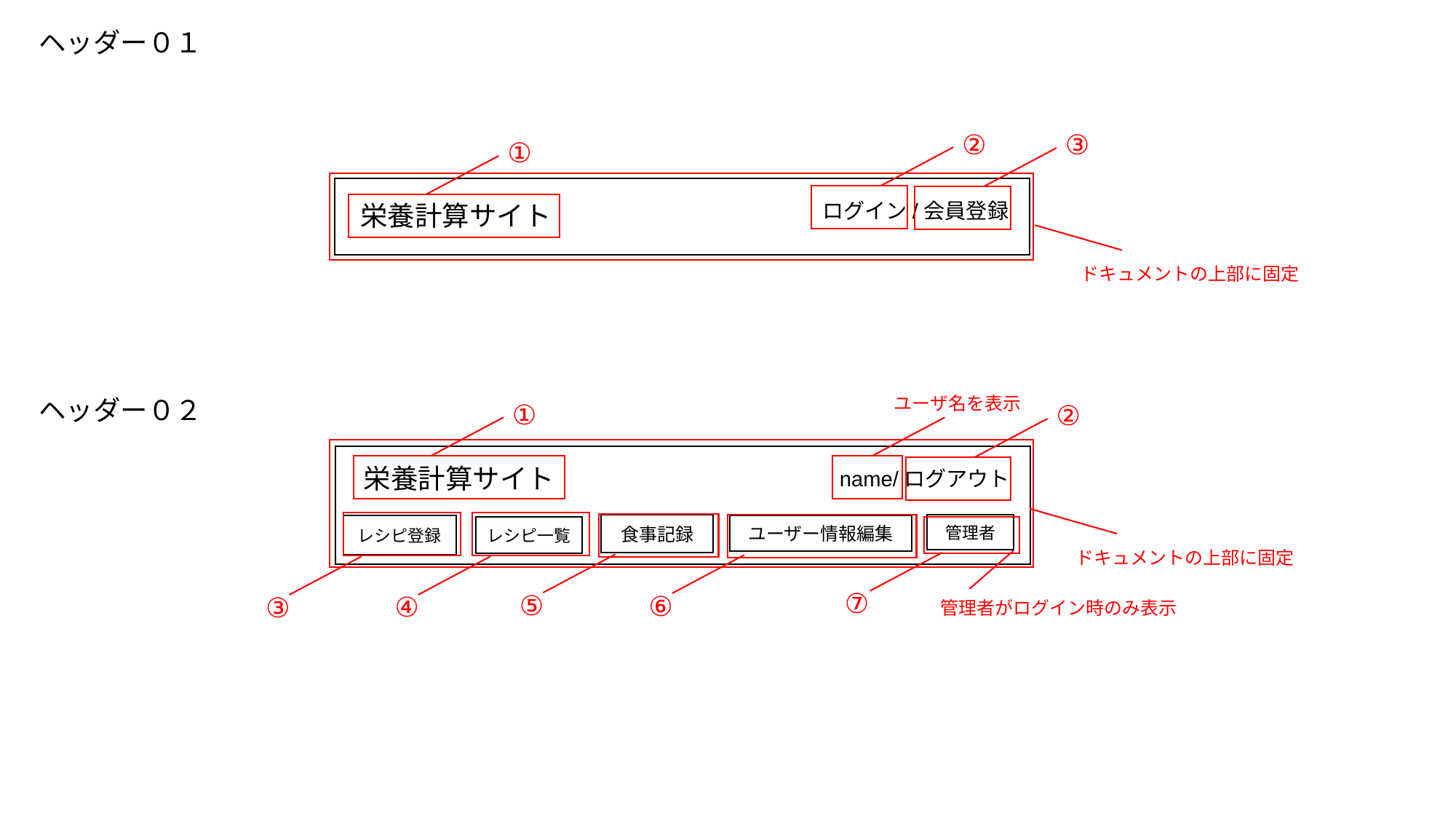

ヘッダー０１
②

③

①

ログイン/会員登録
栄養計算サイト
ドキュメントの上部に固定
ユーザ名を表示

ヘッダー０２
①

②

栄養計算サイト
name/ログアウト

④
レシピ一覧

③

⑤
食事記録

⑥
ユーザー情報編集
管理者

⑦
管理者がログイン時のみ表示
レシピ登録
ドキュメントの上部に固定